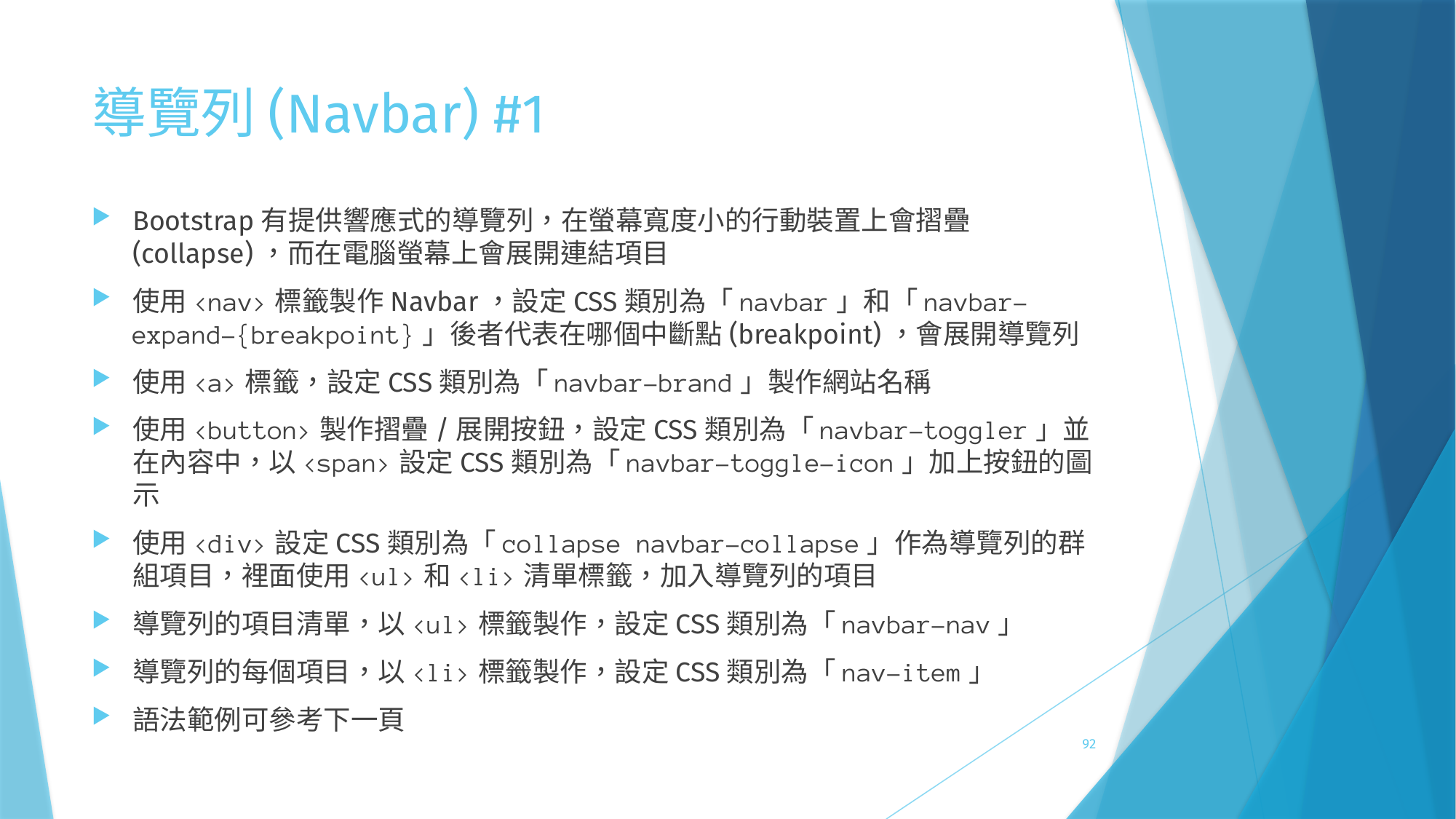

# 導覽列(Navbar) #1
Bootstrap有提供響應式的導覽列，在螢幕寬度小的行動裝置上會摺疊(collapse)，而在電腦螢幕上會展開連結項目
使用<nav>標籤製作Navbar，設定CSS類別為「navbar」和「navbar-expand-{breakpoint}」後者代表在哪個中斷點(breakpoint)，會展開導覽列
使用<a>標籤，設定CSS類別為「navbar-brand」製作網站名稱
使用<button>製作摺疊/展開按鈕，設定CSS類別為「navbar-toggler」並在內容中，以<span>設定CSS類別為「navbar-toggle-icon」加上按鈕的圖示
使用<div>設定CSS類別為「collapse navbar-collapse」作為導覽列的群組項目，裡面使用<ul>和<li>清單標籤，加入導覽列的項目
導覽列的項目清單，以<ul>標籤製作，設定CSS類別為「navbar-nav」
導覽列的每個項目，以<li>標籤製作，設定CSS類別為「nav-item」
語法範例可參考下一頁

92